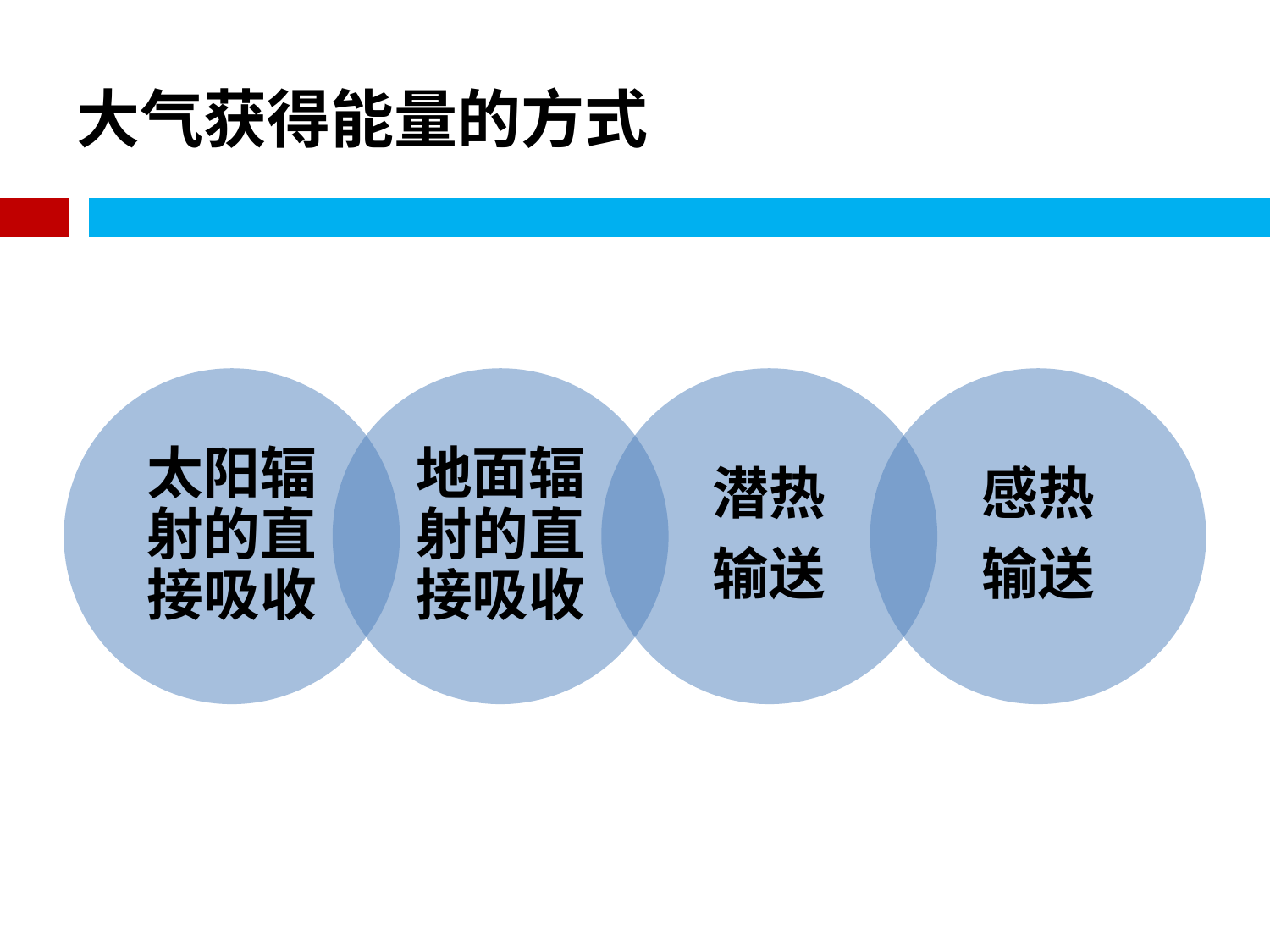

# 大气获得能量的方式
太阳辐射的直接吸收
地面辐射的直接吸收
潜热
输送
感热
输送